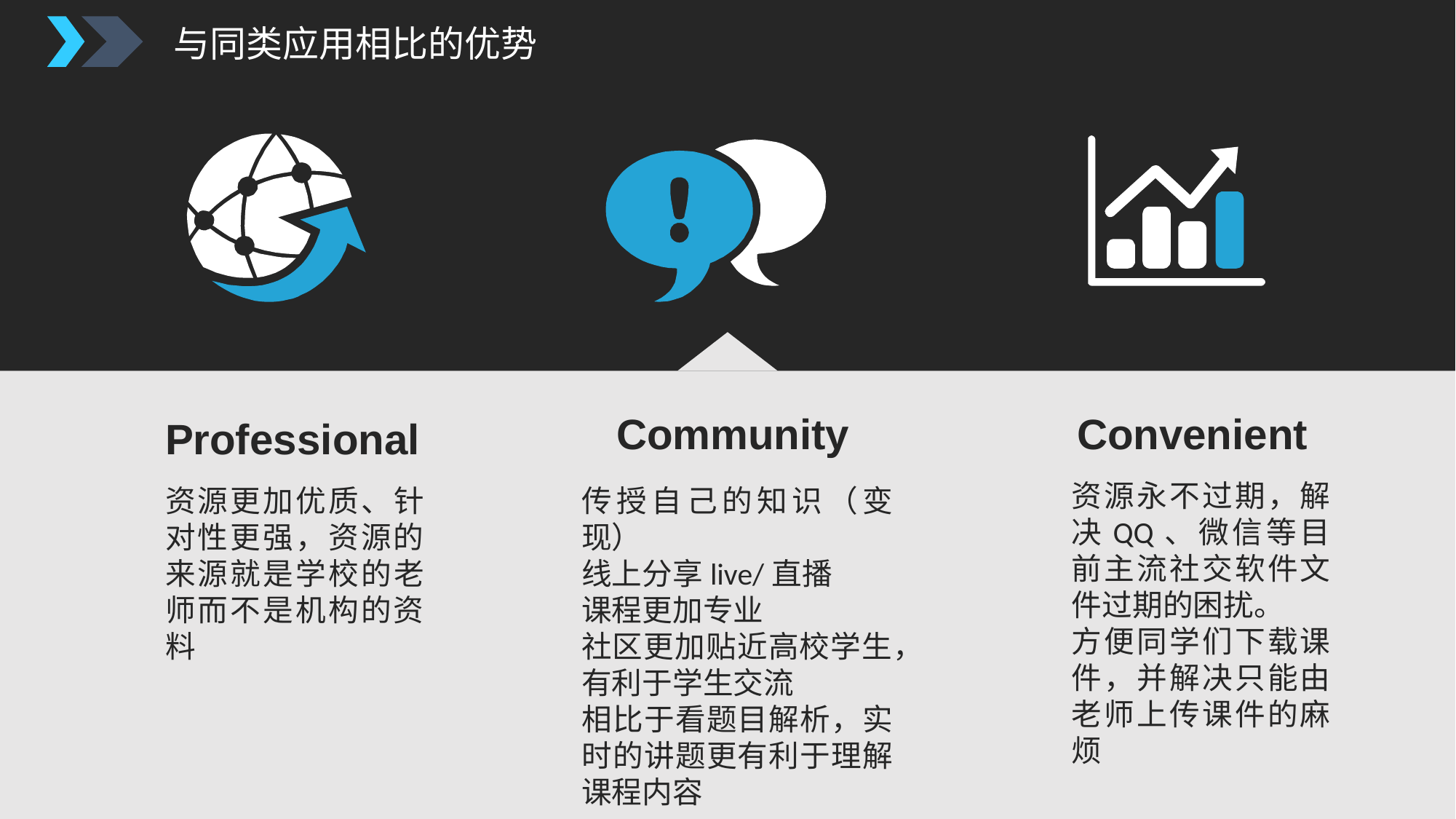

与同类应用相比的优势

Community
Convenient
Professional
资源永不过期，解决QQ、微信等目前主流社交软件文件过期的困扰。
方便同学们下载课件，并解决只能由老师上传课件的麻烦

资源更加优质、针对性更强，资源的来源就是学校的老师而不是机构的资料

传授自己的知识（变现）
线上分享live/直播
课程更加专业
社区更加贴近高校学生，有利于学生交流
相比于看题目解析，实时的讲题更有利于理解课程内容